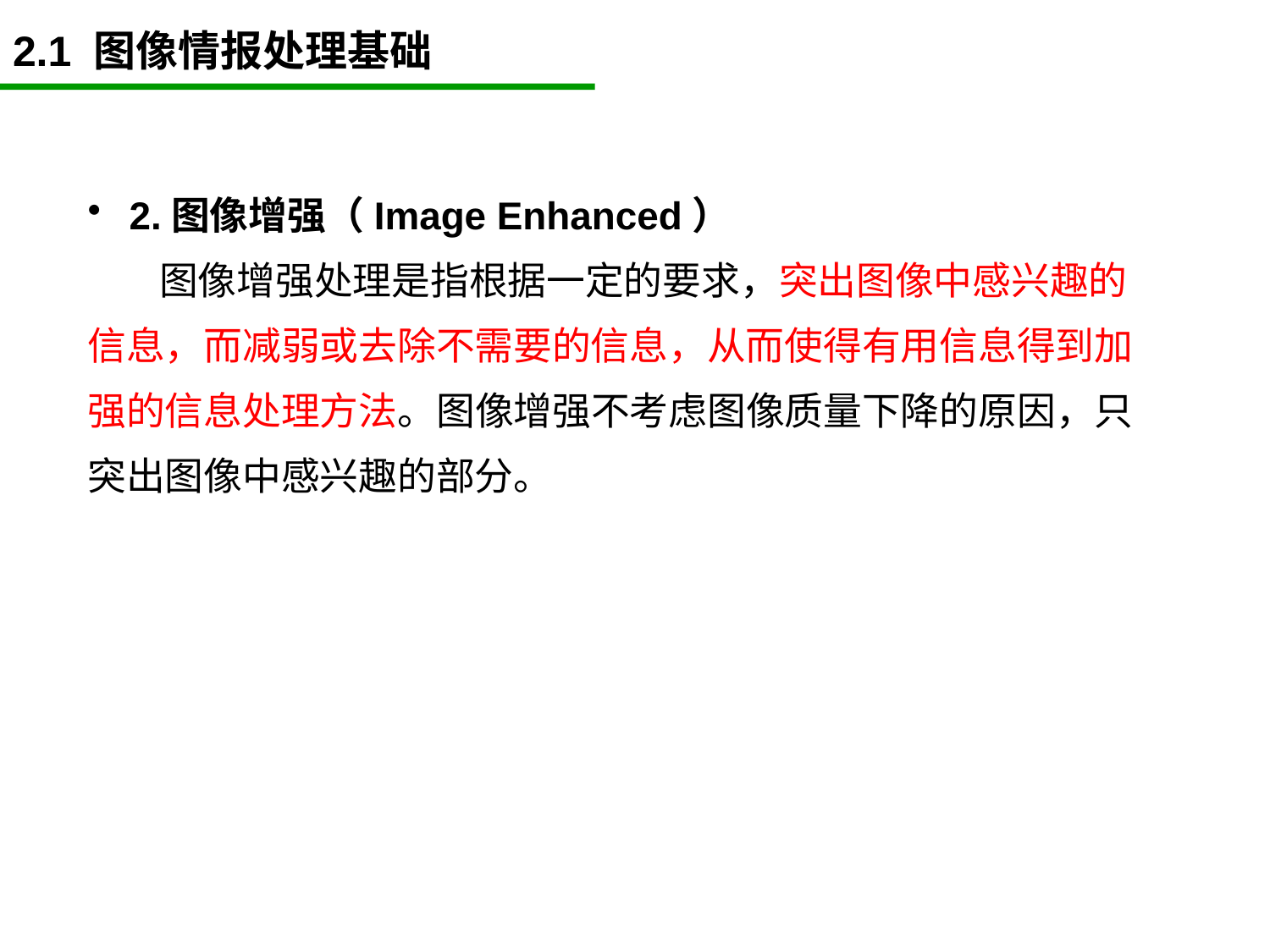

# 2.1 图像情报处理基础
2.图像增强（Image Enhanced）
       图像增强处理是指根据一定的要求，突出图像中感兴趣的信息，而减弱或去除不需要的信息，从而使得有用信息得到加强的信息处理方法。图像增强不考虑图像质量下降的原因，只突出图像中感兴趣的部分。